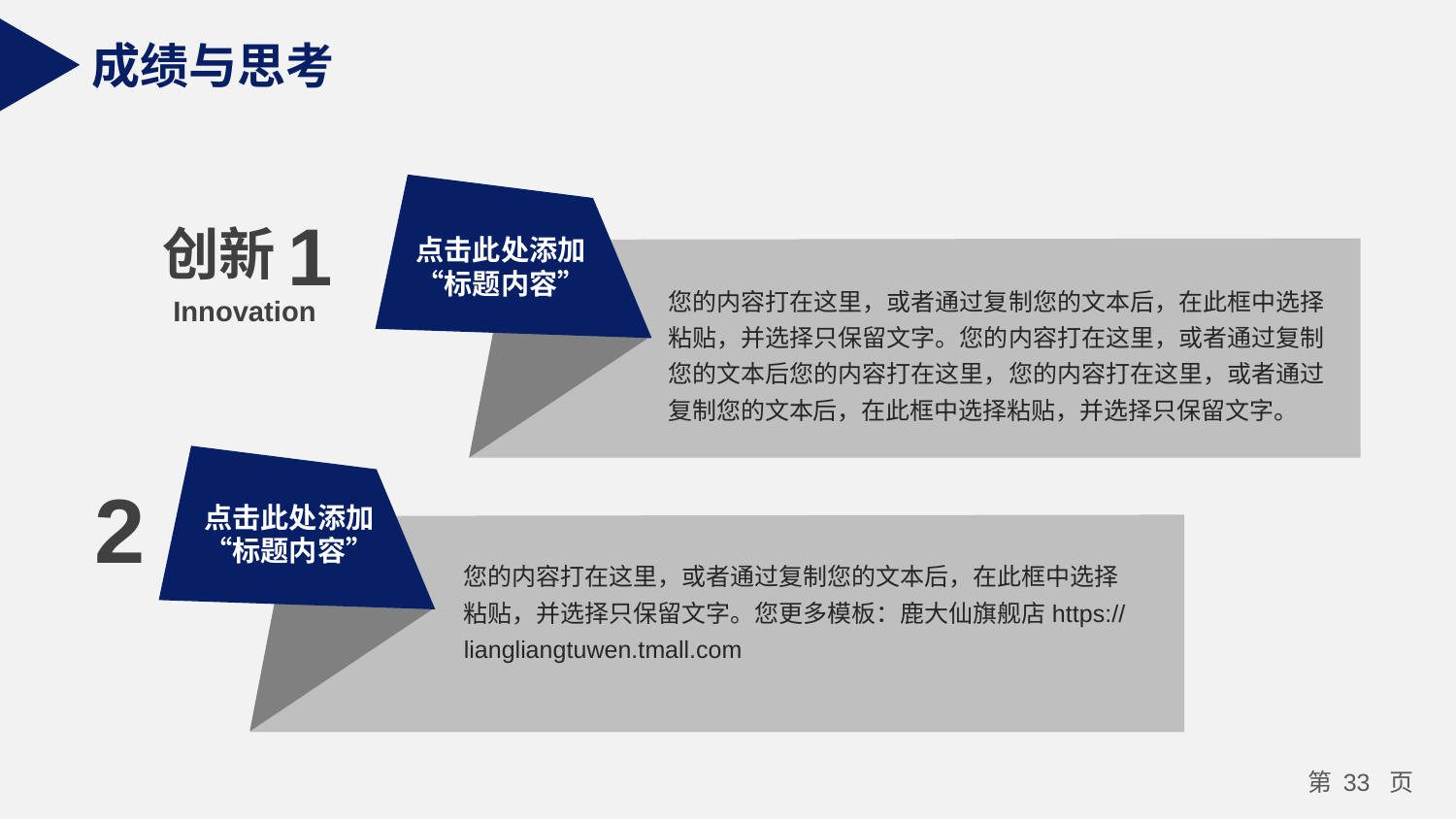

成绩与思考

点击此处添加“标题内容”

您的内容打在这里，或者通过复制您的文本后，在此框中选择粘贴，并选择只保留文字。您的内容打在这里，或者通过复制您的文本后您的内容打在这里，您的内容打在这里，或者通过复制您的文本后，在此框中选择粘贴，并选择只保留文字。

1
创新
Innovation

点击此处添加“标题内容”

您的内容打在这里，或者通过复制您的文本后，在此框中选择粘贴，并选择只保留文字。您更多模板：鹿大仙旗舰店https://liangliangtuwen.tmall.com

2